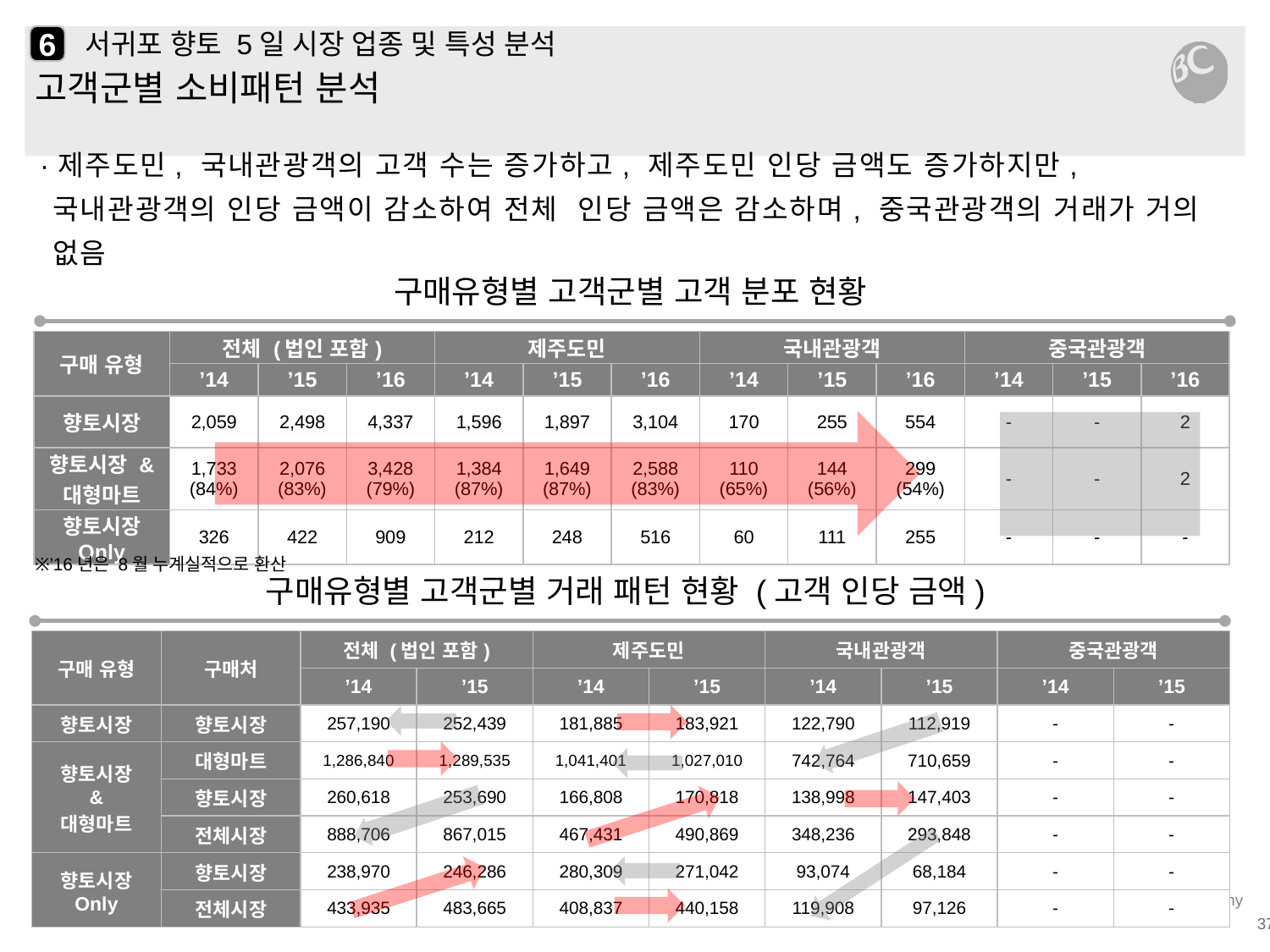

6
# 서귀포 향토 5일 시장 업종 및 특성 분석
고객군별 소비패턴 분석

·제주도민, 국내관광객의 고객 수는 증가하고, 제주도민 인당 금액도 증가하지만, 국내관광객의 인당 금액이 감소하여 전체  인당 금액은 감소하며, 중국관광객의 거래가 거의 없음
구매유형별 고객군별 고객 분포 현황
| 구매 유형 | 전체 (법인 포함) |  |  | 제주도민 |  |  | 국내관광객 |  |  | 중국관광객 |  |  |
| --- | --- | --- | --- | --- | --- | --- | --- | --- | --- | --- | --- | --- |
|  | ’14 | ’15 | ’16 | ’14 | ’15 | ’16 | ’14 | ’15 | ’16 | ’14 | ’15 | ’16 |
| 향토시장 | 2,059 | 2,498 | 4,337 | 1,596 | 1,897 | 3,104 | 170 | 255 | 554 | - | - | 2 |
| 향토시장 & 대형마트 | 1,733 (84%) | 2,076 (83%) | 3,428 (79%) | 1,384 (87%) | 1,649 (87%) | 2,588 (83%) | 110 (65%) | 144 (56%) | 299 (54%) | - | - | 2 |
| 향토시장 Only | 326 | 422 | 909 | 212 | 248 | 516 | 60 | 111 | 255 | - | - | - |

※’16년은 8월 누계실적으로 환산
구매유형별 고객군별 거래 패턴 현황 (고객 인당 금액)
| 구매 유형 | 구매처 | 전체 (법인 포함) |  | 제주도민 |  | 국내관광객 |  | 중국관광객 |  |
| --- | --- | --- | --- | --- | --- | --- | --- | --- | --- |
|  |  | ’14 | ’15 | ’14 | ’15 | ’14 | ’15 | ’14 | ’15 |
| 향토시장 | 향토시장 | 257,190 | 252,439 | 181,885 | 183,921 | 122,790 | 112,919 | - | - |
| 향토시장 & 대형마트 | 대형마트 | 1,286,840 | 1,289,535 | 1,041,401 | 1,027,010 | 742,764 | 710,659 | - | - |
|  | 향토시장 | 260,618 | 253,690 | 166,808 | 170,818 | 138,998 | 147,403 | - | - |
|  | 전체시장 | 888,706 | 867,015 | 467,431 | 490,869 | 348,236 | 293,848 | - | - |
| 향토시장 Only | 향토시장 | 238,970 | 246,286 | 280,309 | 271,042 | 93,074 | 68,184 | - | - |
|  | 전체시장 | 433,935 | 483,665 | 408,837 | 440,158 | 119,908 | 97,126 | - | - |